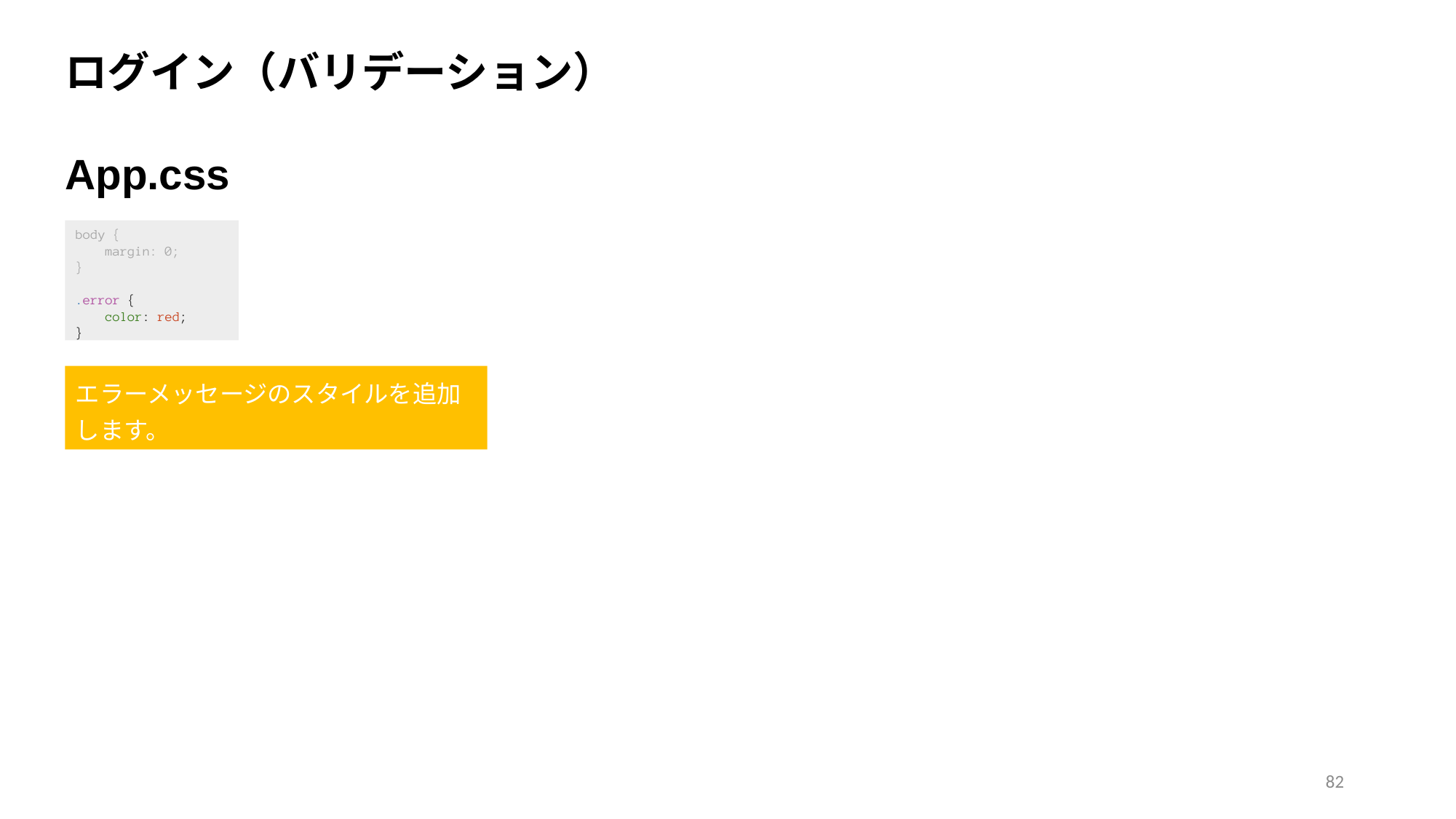

ログイン（バリデーション）

App.css
body {
    margin: 0;
}
.error {
    color: red;
}
エラーメッセージのスタイルを追加します。
82